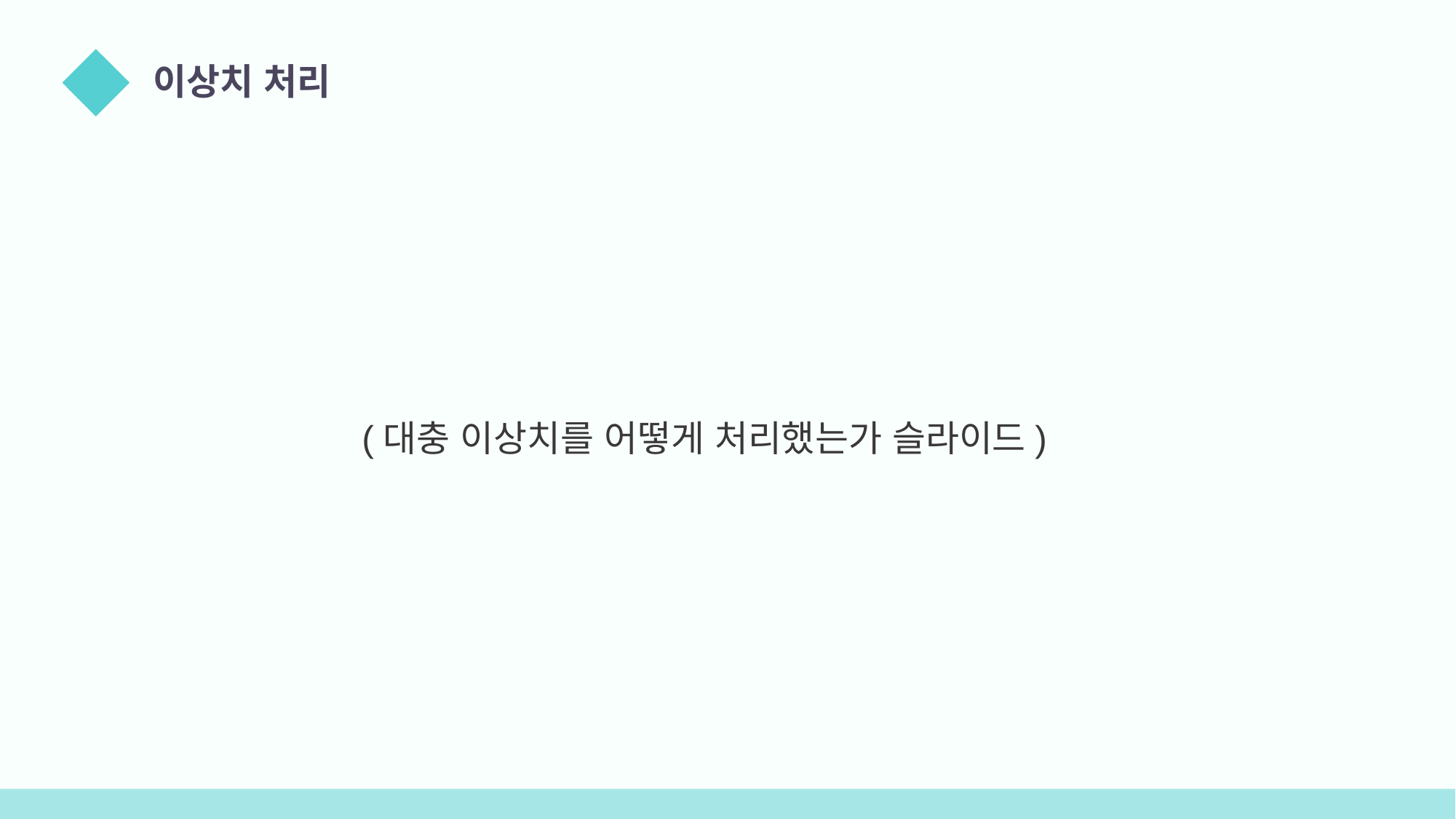

이상치 처리
03
(대충 이상치를 어떻게 처리했는가 슬라이드)